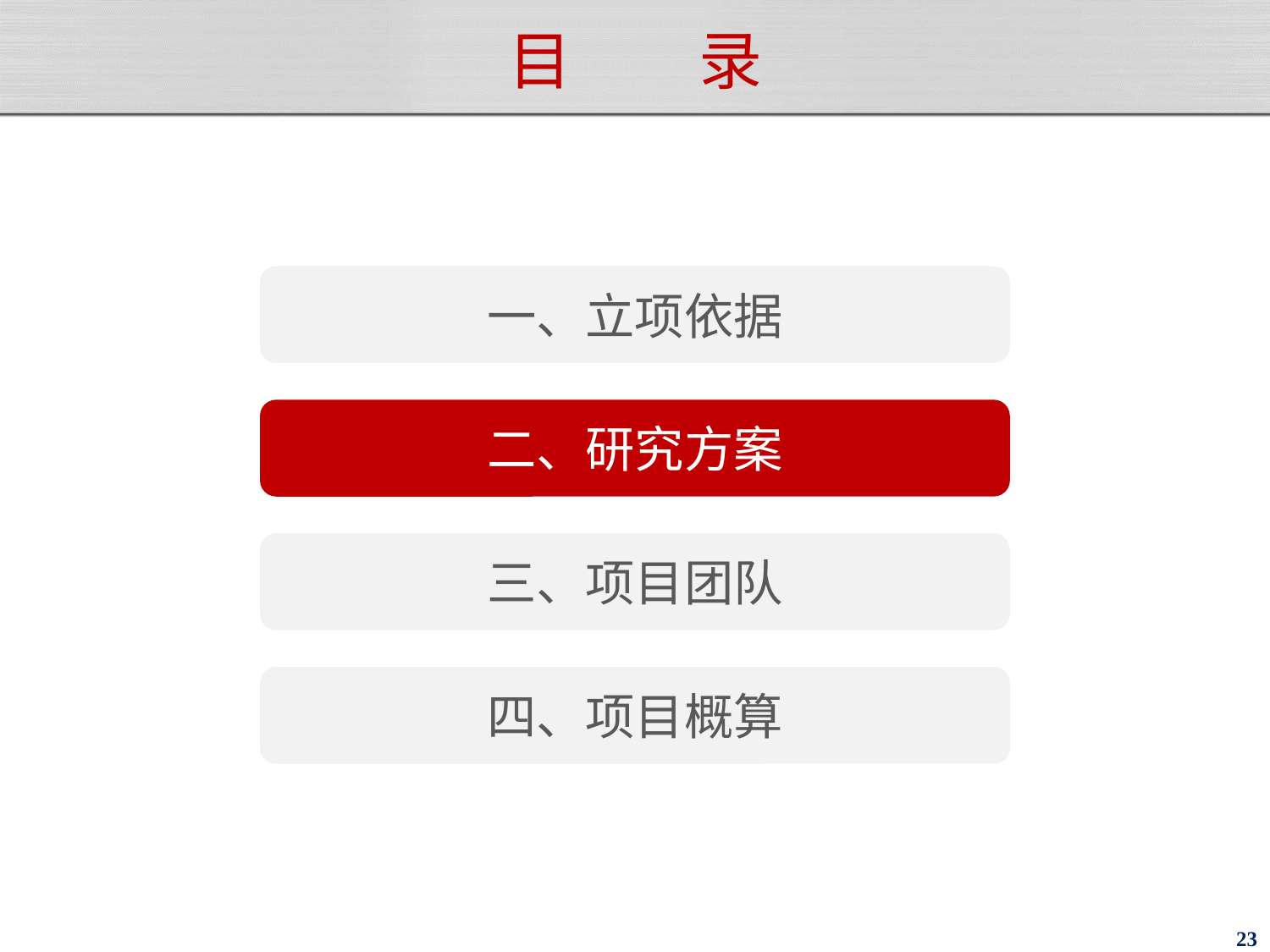

# 目　　录
一、立项依据
二、研究方案
三、项目团队
四、项目概算
23